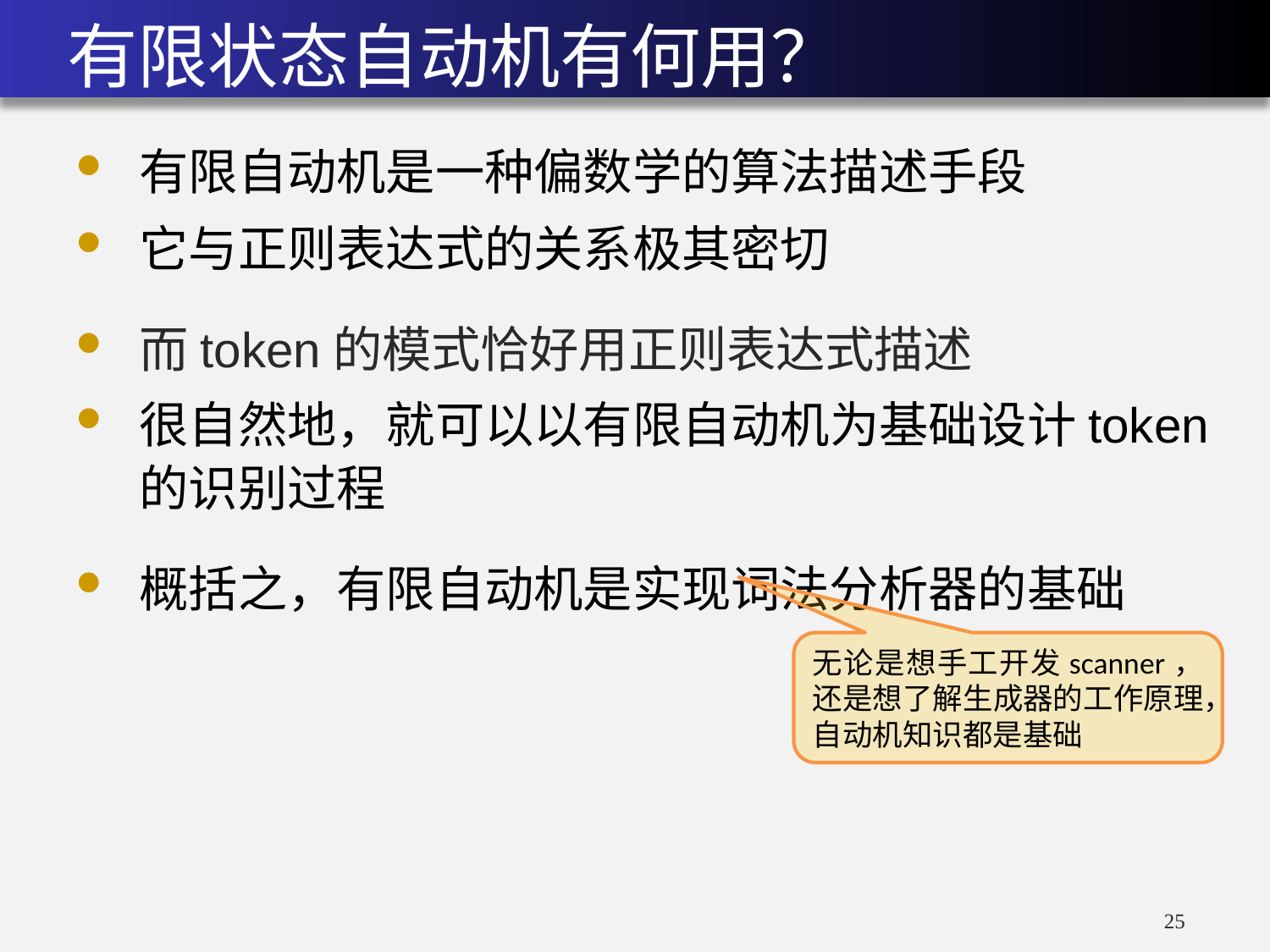

# 有限状态自动机有何用？
有限自动机是一种偏数学的算法描述手段
它与正则表达式的关系极其密切
而token的模式恰好用正则表达式描述
很自然地，就可以以有限自动机为基础设计token的识别过程
概括之，有限自动机是实现词法分析器的基础
无论是想手工开发scanner，还是想了解生成器的工作原理，自动机知识都是基础
25